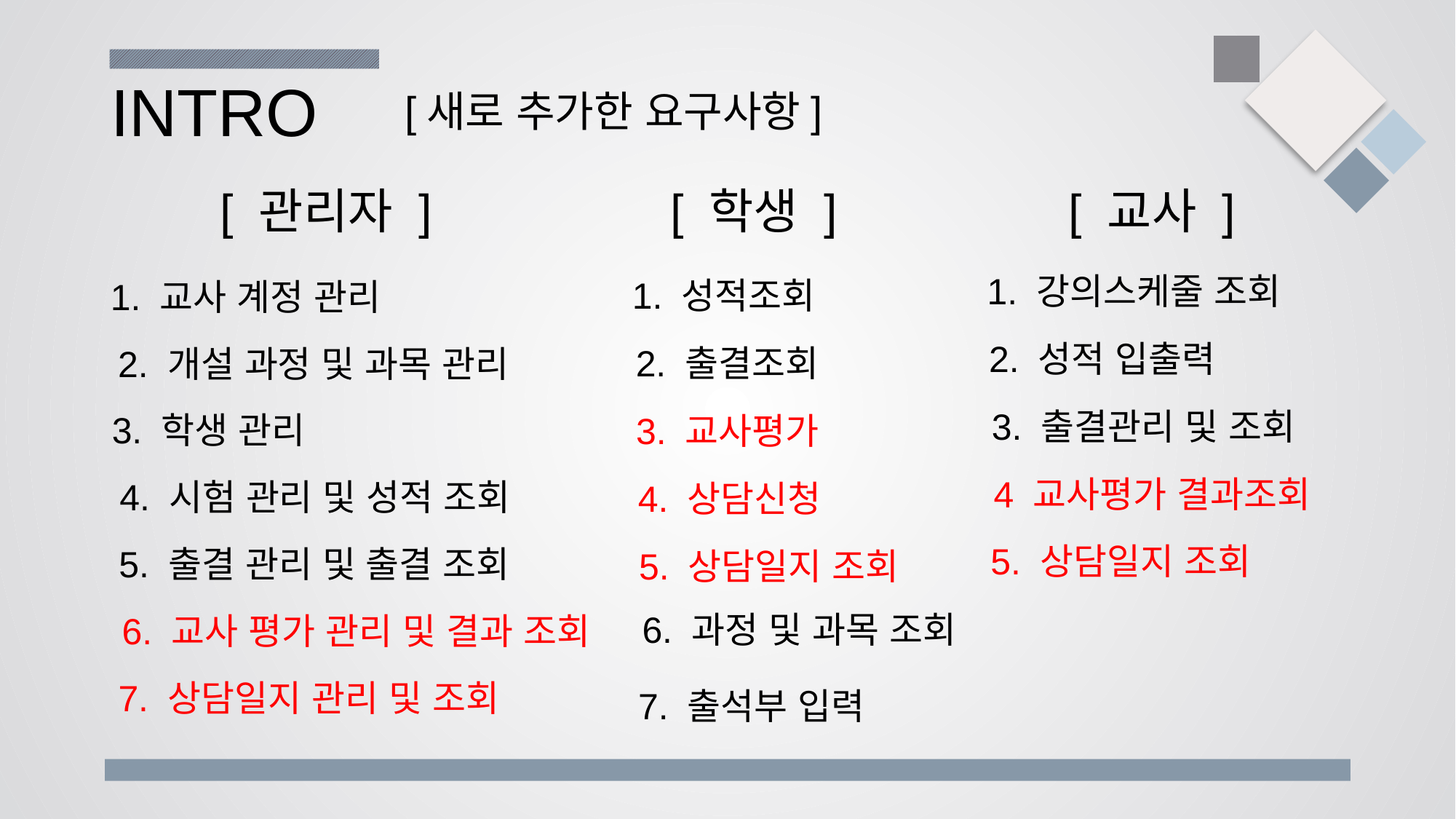

INTRO
[새로 추가한 요구사항]
[ 관리자 ]
1. 교사 계정 관리
2. 개설 과정 및 과목 관리
3. 학생 관리
4. 시험 관리 및 성적 조회
5. 출결 관리 및 출결 조회
6. 교사 평가 관리 및 결과 조회
7. 상담일지 관리 및 조회
[ 학생 ]
1. 성적조회
2. 출결조회
3. 교사평가
4. 상담신청
5. 상담일지 조회
6. 과정 및 과목 조회
7. 출석부 입력
[ 교사 ]
1. 강의스케줄 조회
2. 성적 입출력
3. 출결관리 및 조회
4 교사평가 결과조회
5. 상담일지 조회